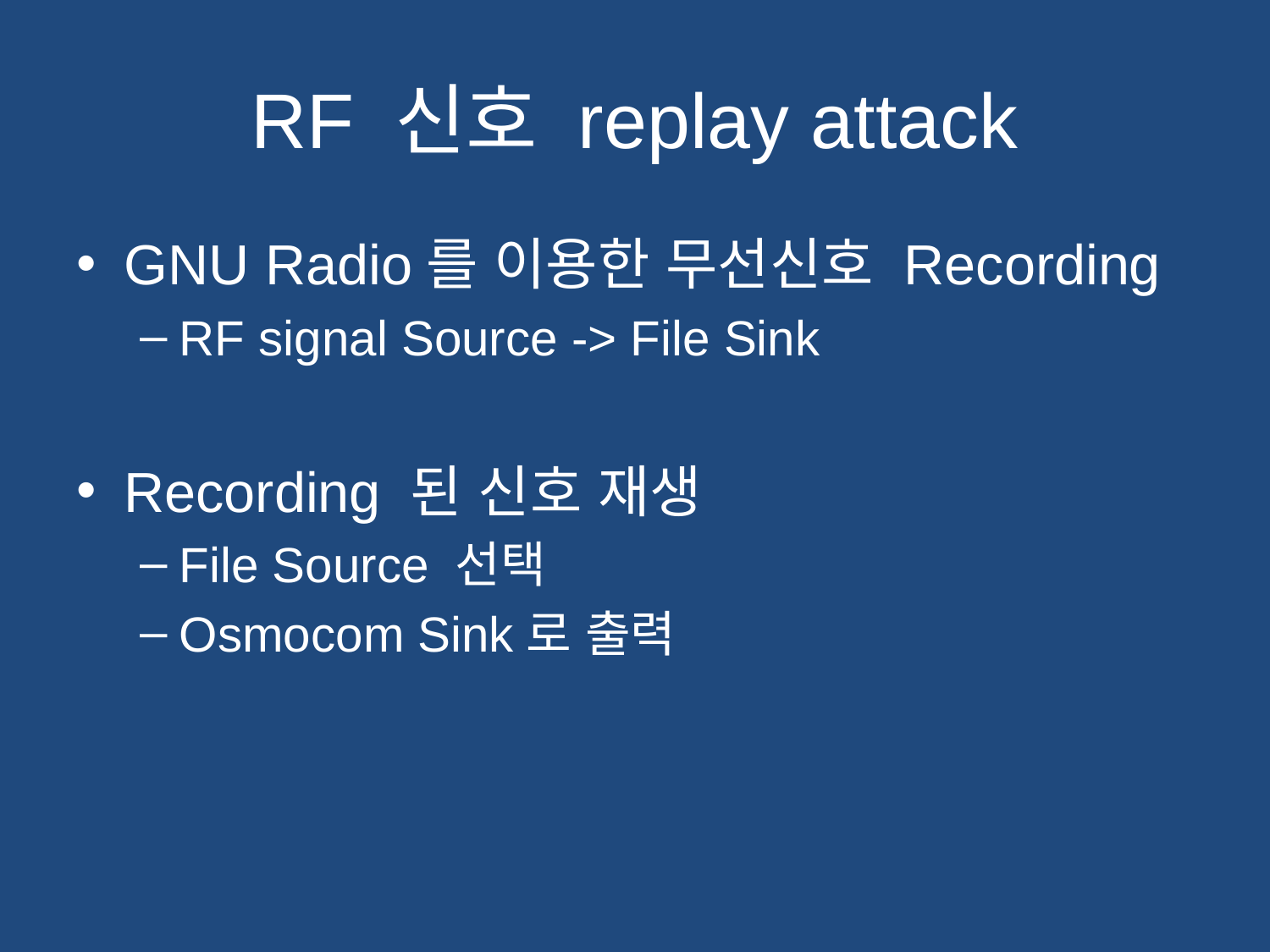

# RF 신호 replay attack
GNU Radio를 이용한 무선신호 Recording
RF signal Source -> File Sink

Recording 된 신호 재생
File Source 선택
Osmocom Sink로 출력